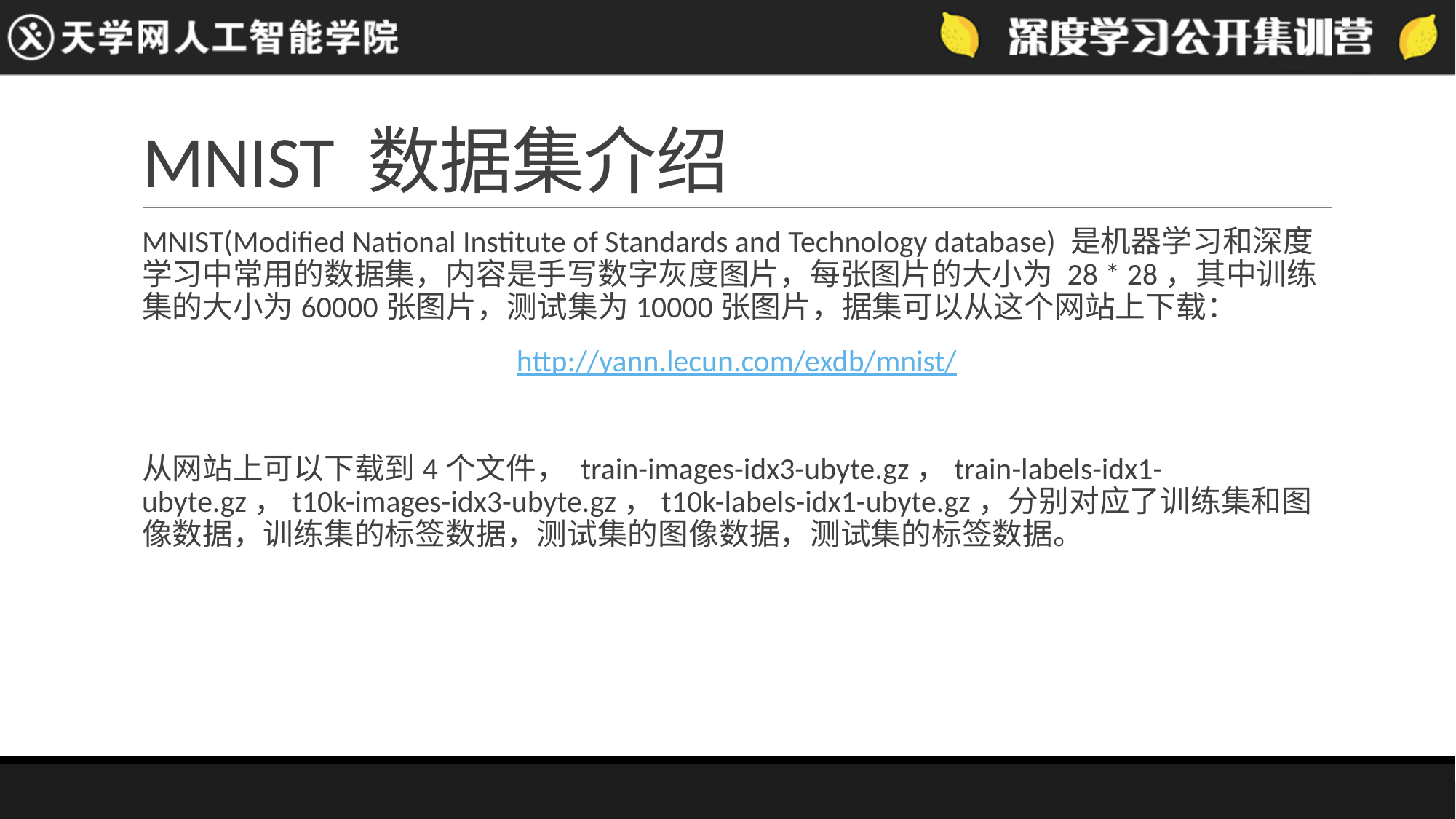

# MNIST 数据集介绍
MNIST(Modified National Institute of Standards and Technology database) 是机器学习和深度学习中常用的数据集，内容是手写数字灰度图片，每张图片的大小为 28 * 28，其中训练集的大小为60000张图片，测试集为10000张图片，据集可以从这个网站上下载：
http://yann.lecun.com/exdb/mnist/

从网站上可以下载到4个文件， train-images-idx3-ubyte.gz，train-labels-idx1-ubyte.gz，t10k-images-idx3-ubyte.gz，t10k-labels-idx1-ubyte.gz，分别对应了训练集和图像数据，训练集的标签数据，测试集的图像数据，测试集的标签数据。